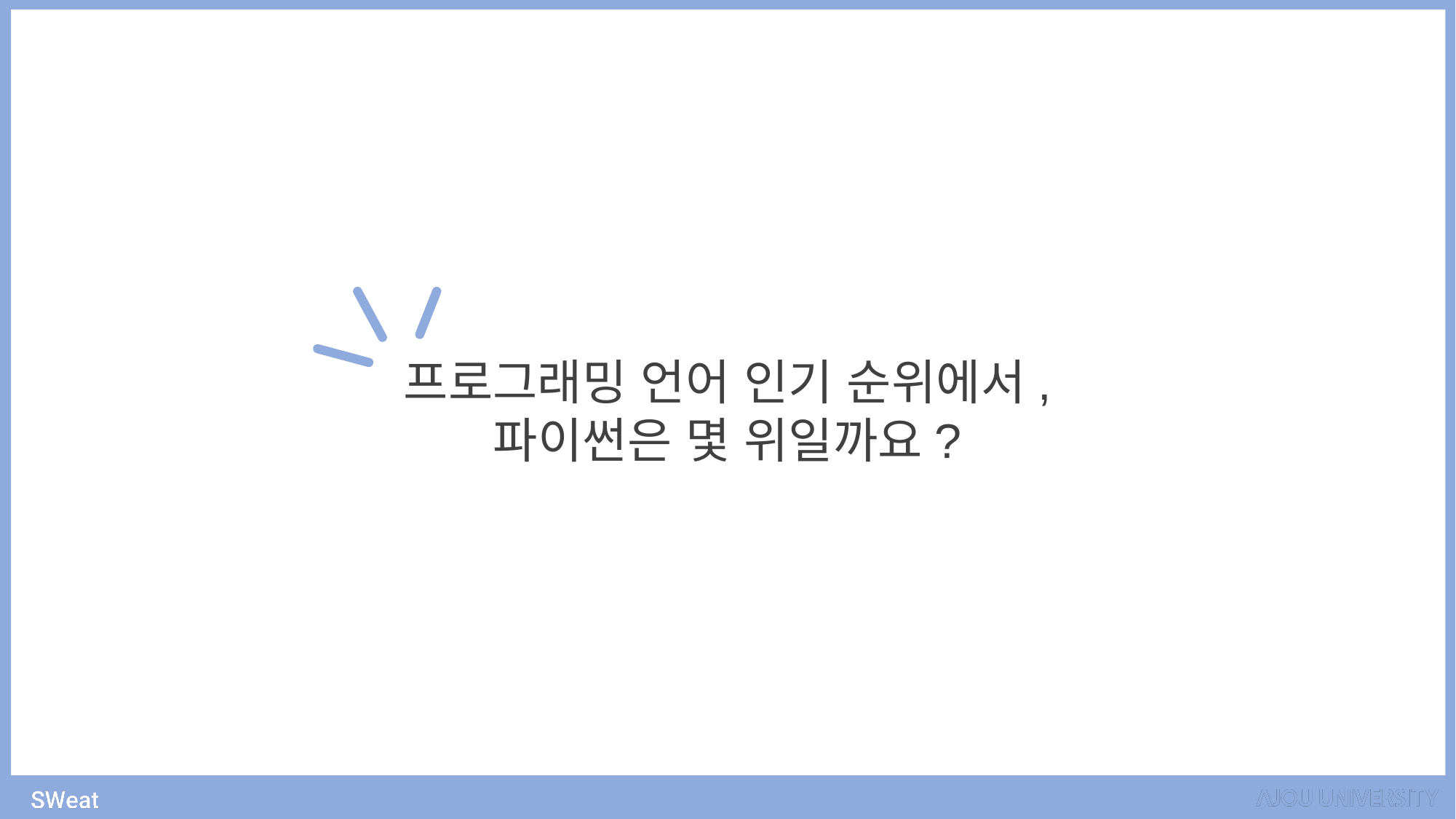

프로그래밍 언어 인기 순위에서,
파이썬은 몇 위일까요?